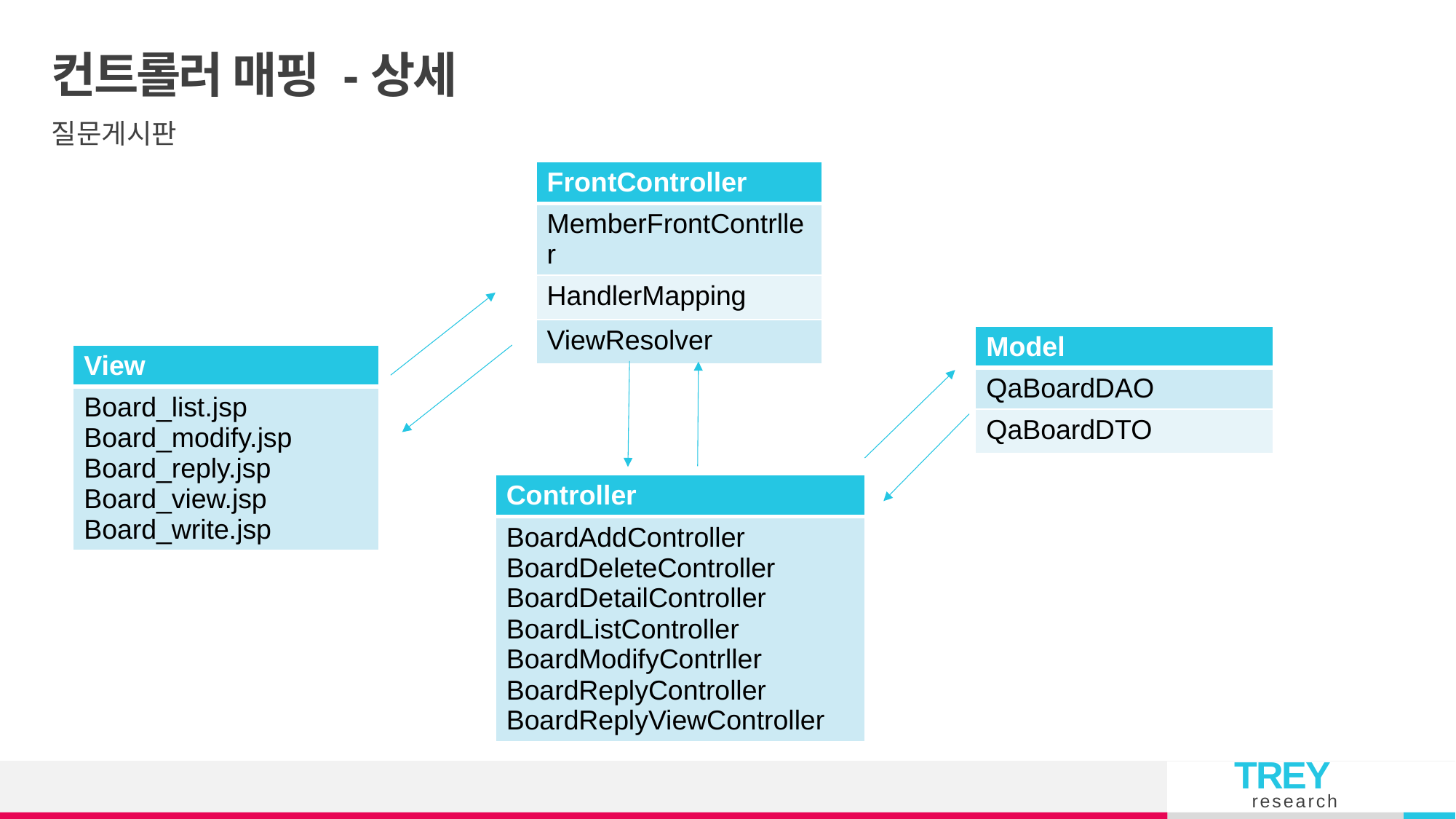

# 컨트롤러 매핑 -상세
질문게시판
| FrontController |
| --- |
| MemberFrontContrller |
| HandlerMapping |
| ViewResolver |

| Model |
| --- |
| QaBoardDAO |
| QaBoardDTO |
| View |
| --- |
| Board\_list.jsp Board\_modify.jsp Board\_reply.jsp Board\_view.jsp Board\_write.jsp |
| Controller |
| --- |
| BoardAddController BoardDeleteController BoardDetailController BoardListController BoardModifyContrller BoardReplyController BoardReplyViewController |